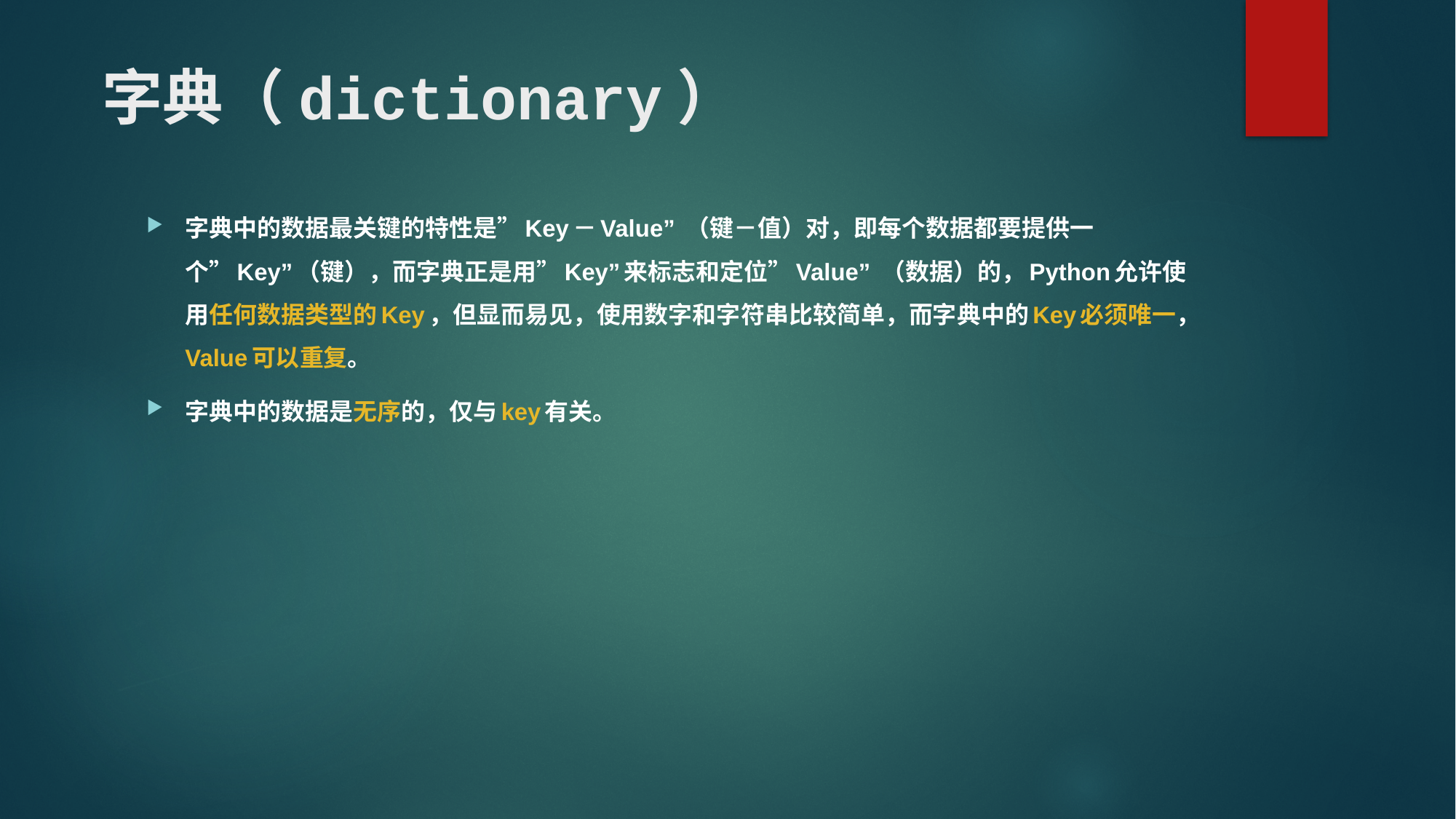

字典（dictionary）
字典中的数据最关键的特性是”Key－Value” （键－值）对，即每个数据都要提供一个”Key”（键），而字典正是用”Key”来标志和定位”Value” （数据）的，Python允许使用任何数据类型的Key，但显而易见，使用数字和字符串比较简单，而字典中的Key必须唯一，Value可以重复。
字典中的数据是无序的，仅与key有关。